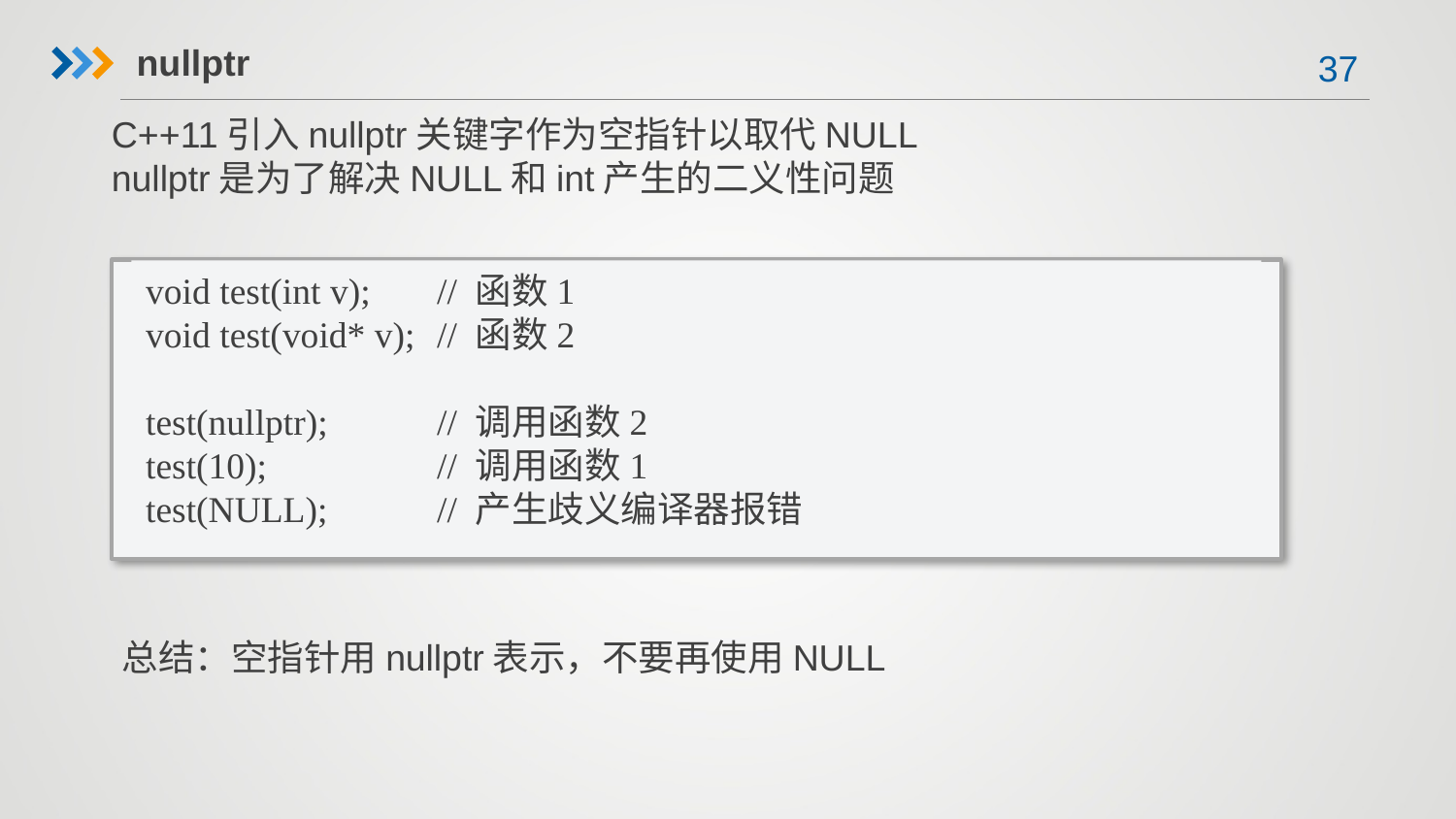

nullptr
C++11引入nullptr关键字作为空指针以取代NULL
nullptr是为了解决NULL和int产生的二义性问题

void test(int v);	// 函数1
void test(void* v);	// 函数2

test(nullptr);	// 调用函数2
test(10);		// 调用函数1
test(NULL);	// 产生歧义编译器报错
总结：空指针用nullptr表示，不要再使用NULL